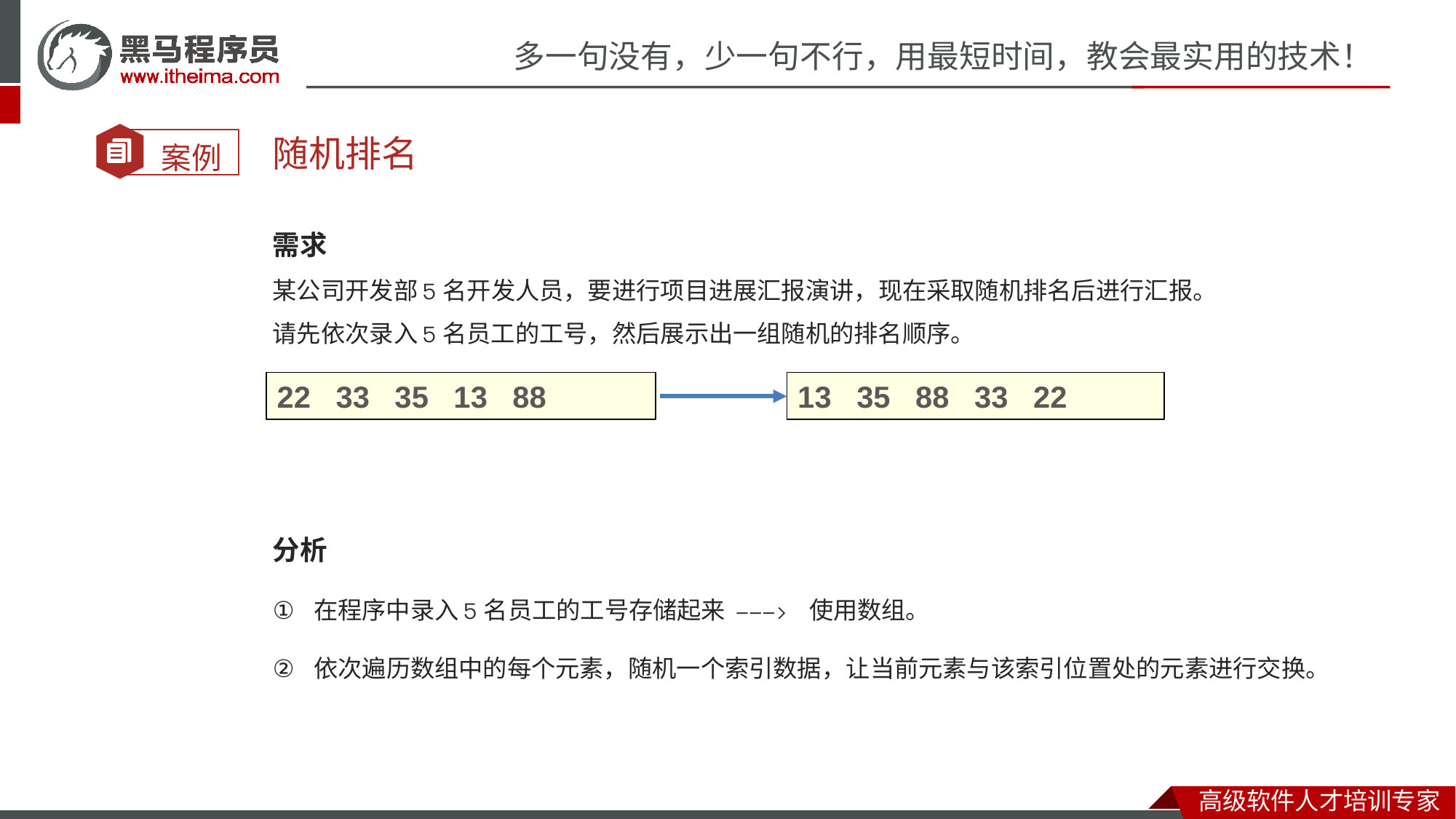

随机排名
需求
某公司开发部5名开发人员，要进行项目进展汇报演讲，现在采取随机排名后进行汇报。
请先依次录入5名员工的工号，然后展示出一组随机的排名顺序。

分析
在程序中录入5名员工的工号存储起来 ---> 使用数组。
依次遍历数组中的每个元素，随机一个索引数据，让当前元素与该索引位置处的元素进行交换。
22   33   35   13   88
13   35   88   33   22